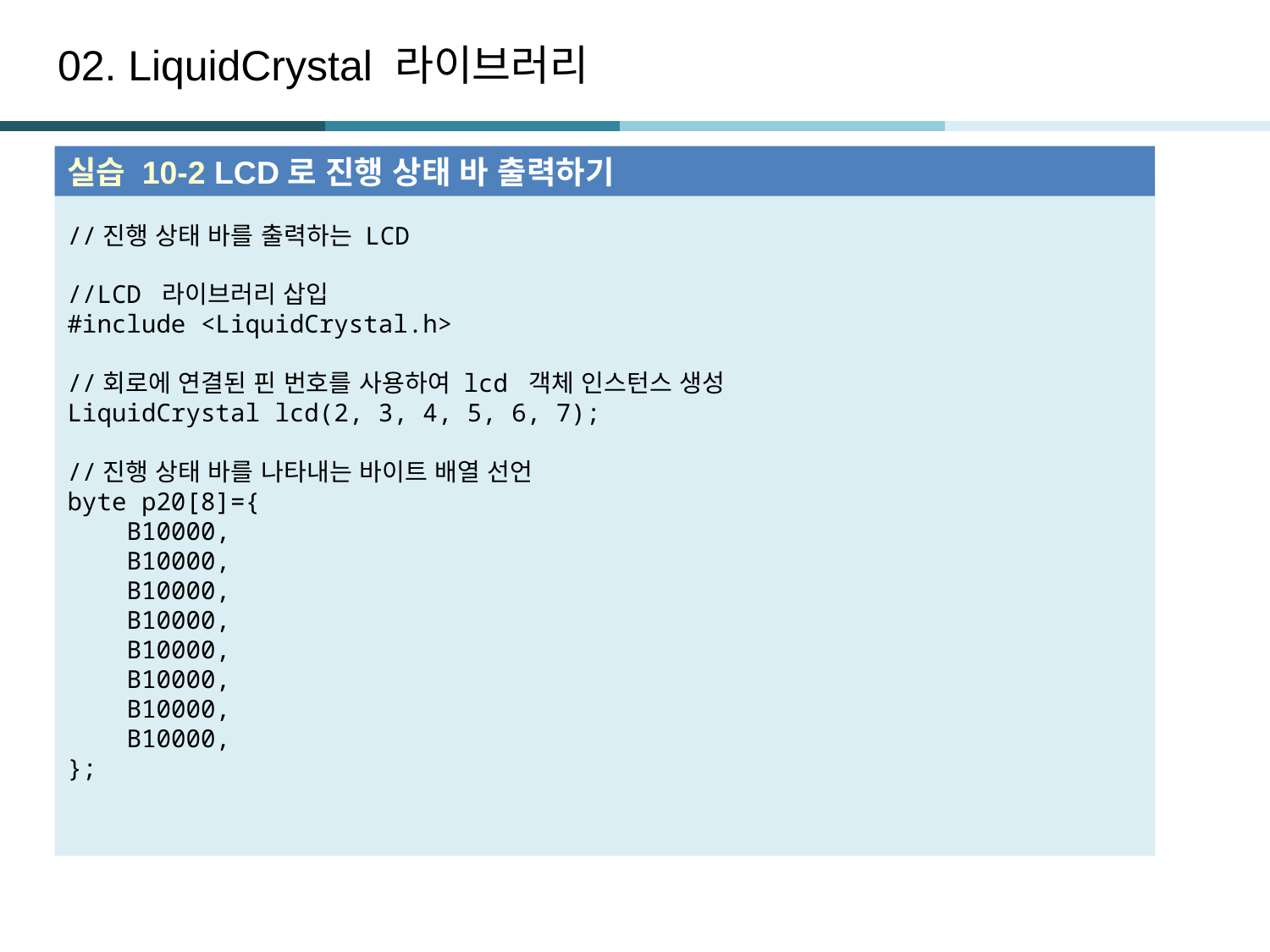

# 02. LiquidCrystal 라이브러리
실습 10-2 LCD로 진행 상태 바 출력하기
//진행 상태 바를 출력하는 LCD

//LCD 라이브러리 삽입
#include <LiquidCrystal.h>

//회로에 연결된 핀 번호를 사용하여 lcd 객체 인스턴스 생성
LiquidCrystal lcd(2, 3, 4, 5, 6, 7);

//진행 상태 바를 나타내는 바이트 배열 선언
byte p20[8]={
    B10000,
    B10000,
    B10000,
    B10000,
    B10000,
    B10000,
    B10000,
    B10000,
};